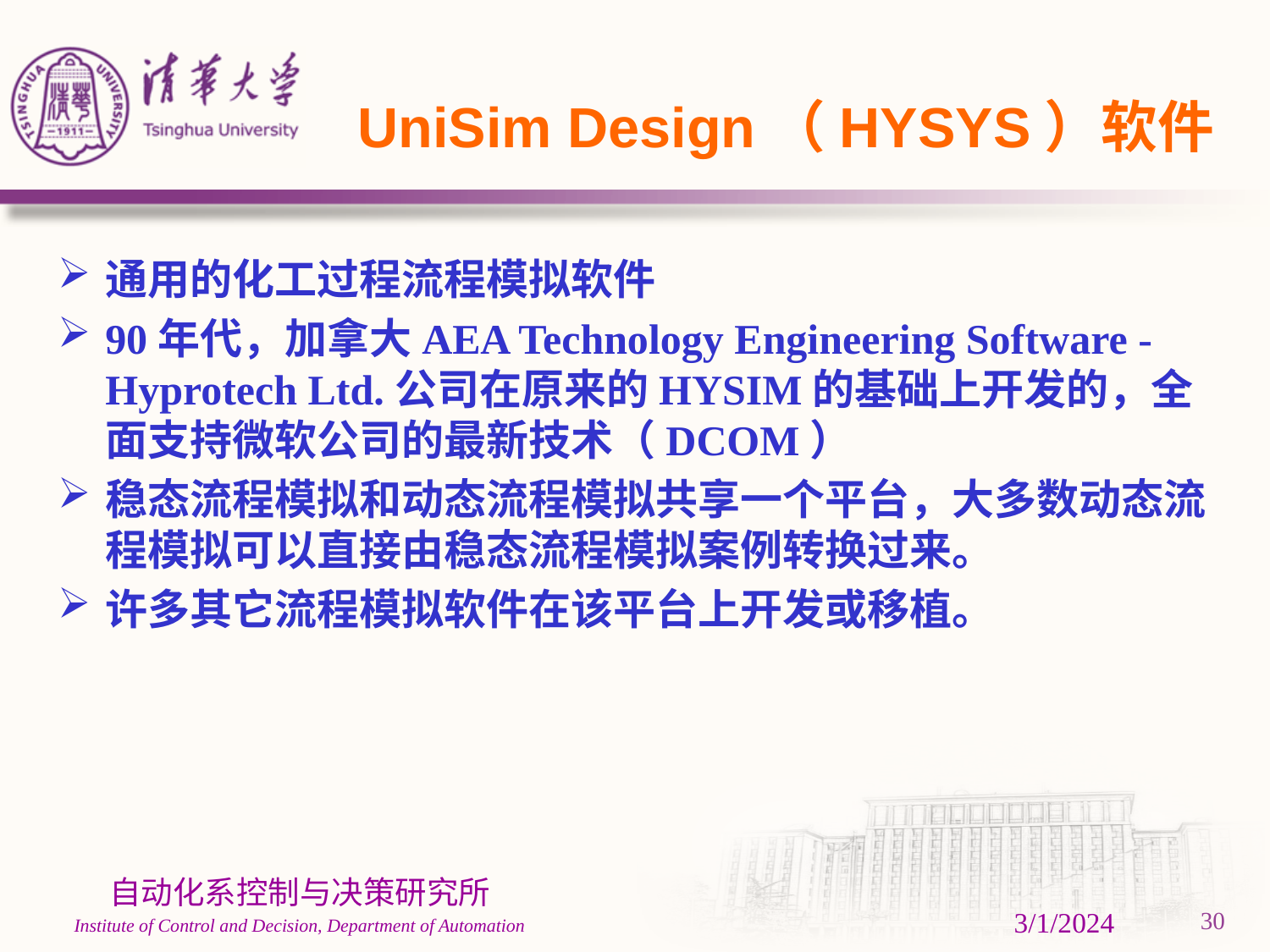

# UniSim Design（HYSYS）软件
通用的化工过程流程模拟软件
90年代，加拿大AEA Technology Engineering Software - Hyprotech Ltd.公司在原来的HYSIM的基础上开发的，全面支持微软公司的最新技术（DCOM）
稳态流程模拟和动态流程模拟共享一个平台，大多数动态流程模拟可以直接由稳态流程模拟案例转换过来。
许多其它流程模拟软件在该平台上开发或移植。

3/1/2024
30